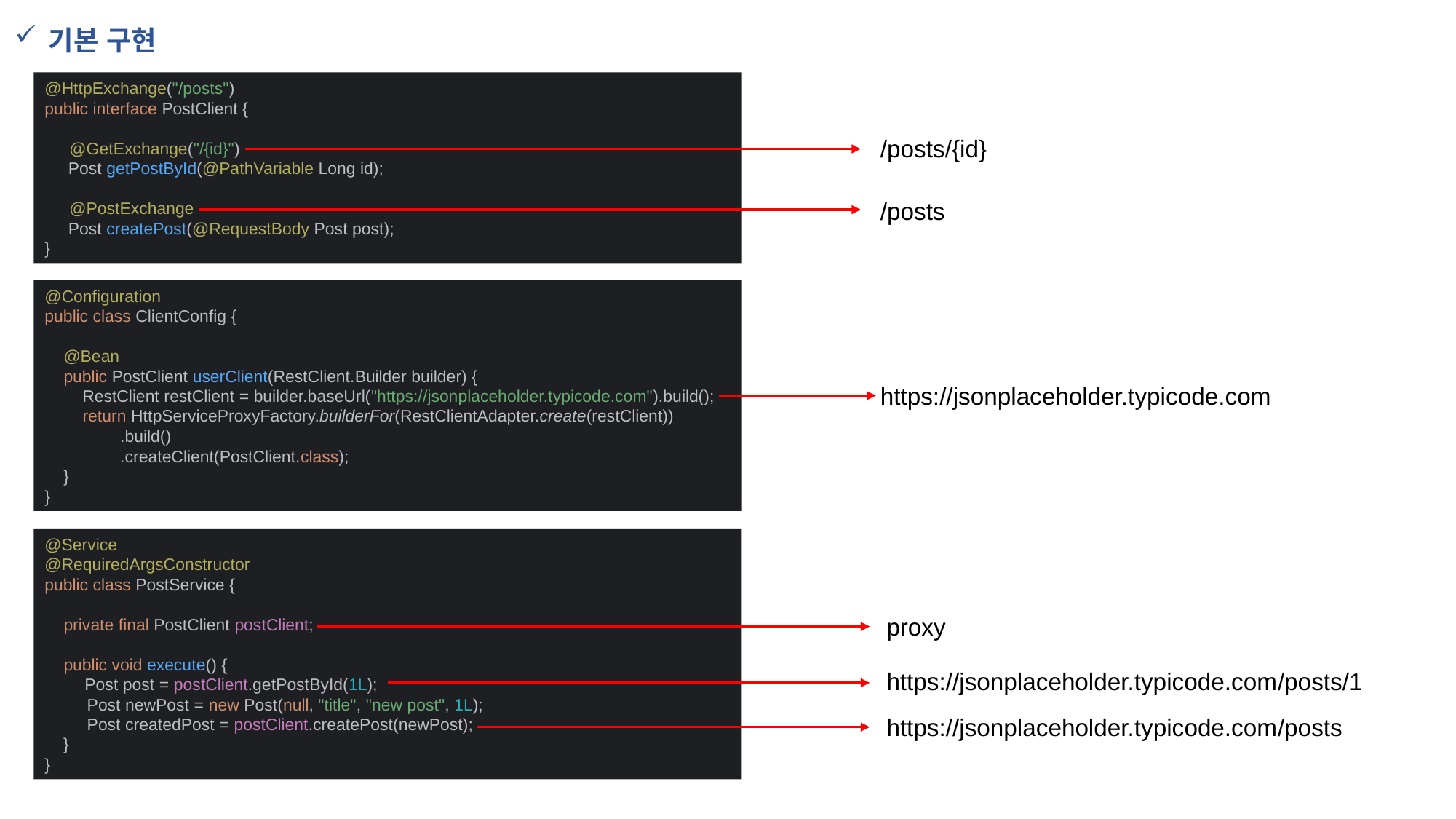

기본 구현
@HttpExchange("/posts")
public interface PostClient {
   @GetExchange("/{id}")
     Post getPostById(@PathVariable Long id);
   @PostExchange
     Post createPost(@RequestBody Post post);
}
/posts/{id}
/posts
@Configuration
public class ClientConfig {
    @Bean
    public PostClient userClient(RestClient.Builder builder) {
        RestClient restClient = builder.baseUrl("https://jsonplaceholder.typicode.com").build();
        return HttpServiceProxyFactory.builderFor(RestClientAdapter.create(restClient))
                .build()
                .createClient(PostClient.class);
    }
}
https://jsonplaceholder.typicode.com
@Service
@RequiredArgsConstructor
public class PostService {
    private final PostClient postClient;
    public void execute() {
    Post post = postClient.getPostById(1L);
         Post newPost = new Post(null, "title", "new post", 1L);
         Post createdPost = postClient.createPost(newPost);
    }
}
proxy
https://jsonplaceholder.typicode.com/posts/1
https://jsonplaceholder.typicode.com/posts